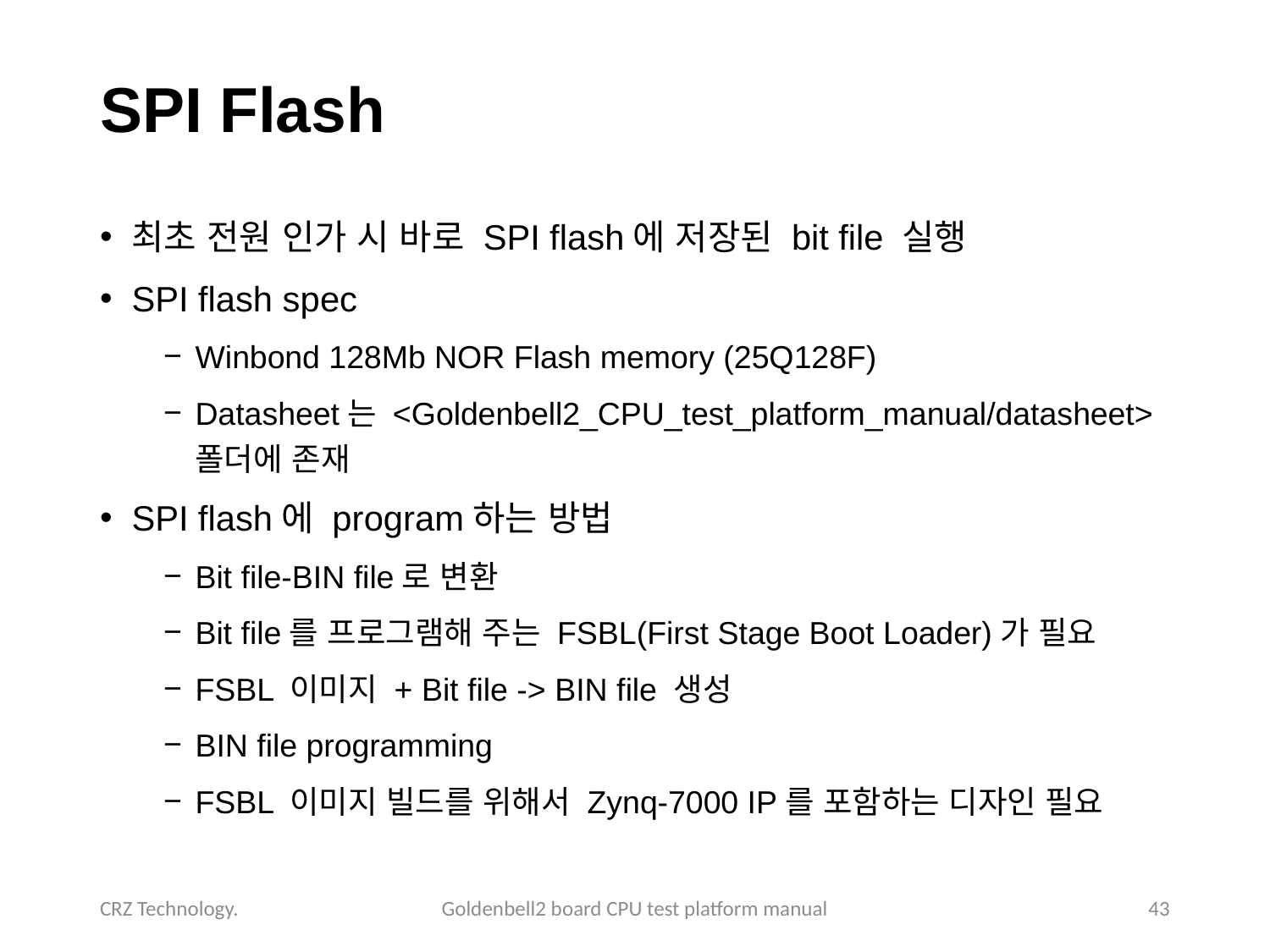

# SPI Flash
최초 전원 인가 시 바로 SPI flash에 저장된 bit file 실행
SPI flash spec
Winbond 128Mb NOR Flash memory (25Q128F)
Datasheet는 <Goldenbell2_CPU_test_platform_manual/datasheet>
폴더에 존재
SPI flash에 program하는 방법
Bit file-BIN file로 변환
Bit file를 프로그램해 주는 FSBL(First Stage Boot Loader)가 필요
FSBL 이미지 + Bit file -> BIN file 생성
BIN file programming
FSBL 이미지 빌드를 위해서 Zynq-7000 IP를 포함하는 디자인 필요
CRZ Technology.
Goldenbell2 board CPU test platform manual
43